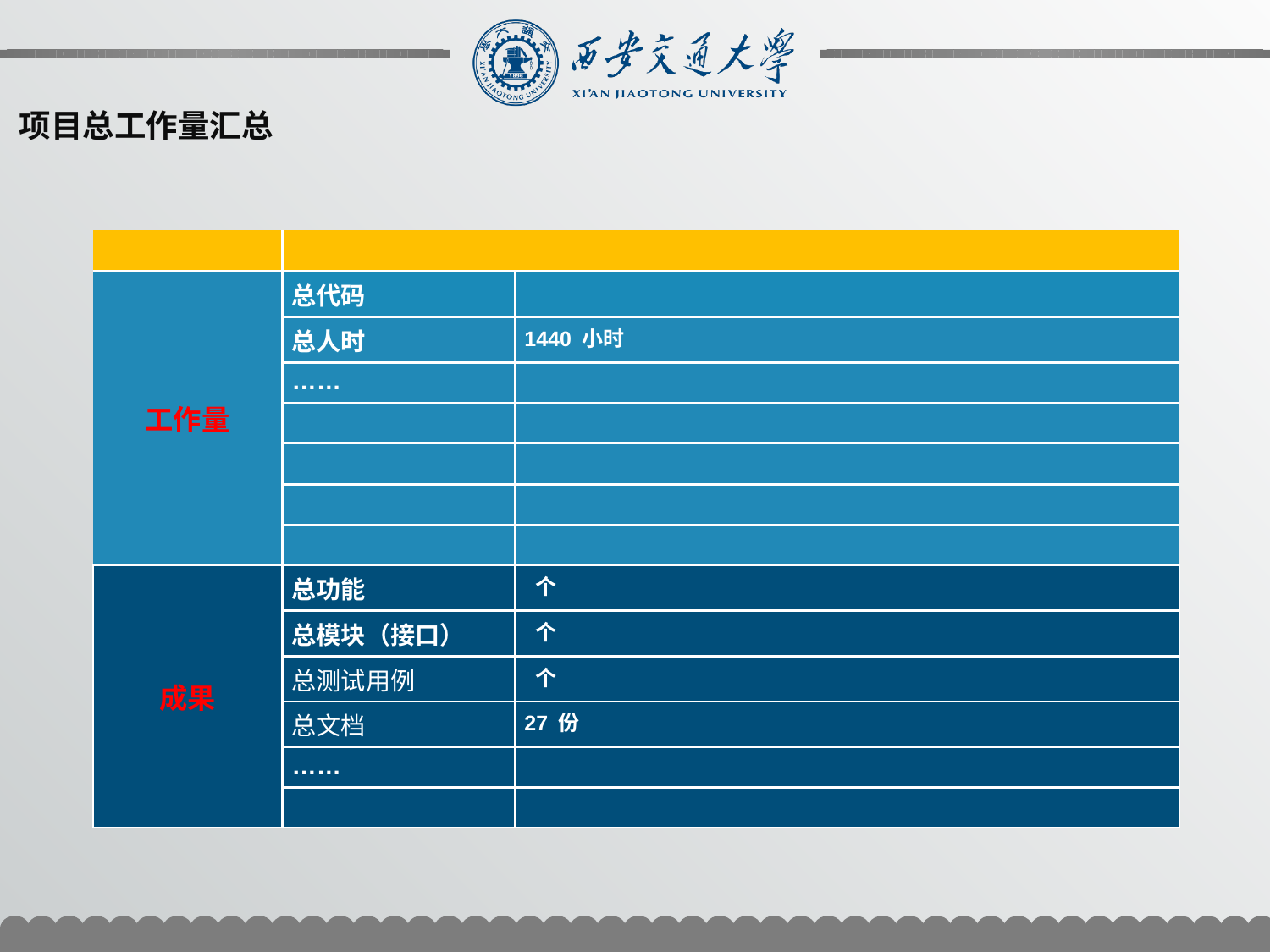

项目总工作量汇总
|  |  |  |
| --- | --- | --- |
| 工作量 | 总代码 |  |
|  | 总人时 | 1440 小时 |
|  | …… |  |
|  |  |  |
|  |  |  |
|  |  |  |
|  |  |  |
| 成果 | 总功能 | 个 |
|  | 总模块（接口） | 个 |
|  | 总测试用例 | 个 |
|  | 总文档 | 27 份 |
|  | …… |  |
|  |  |  |